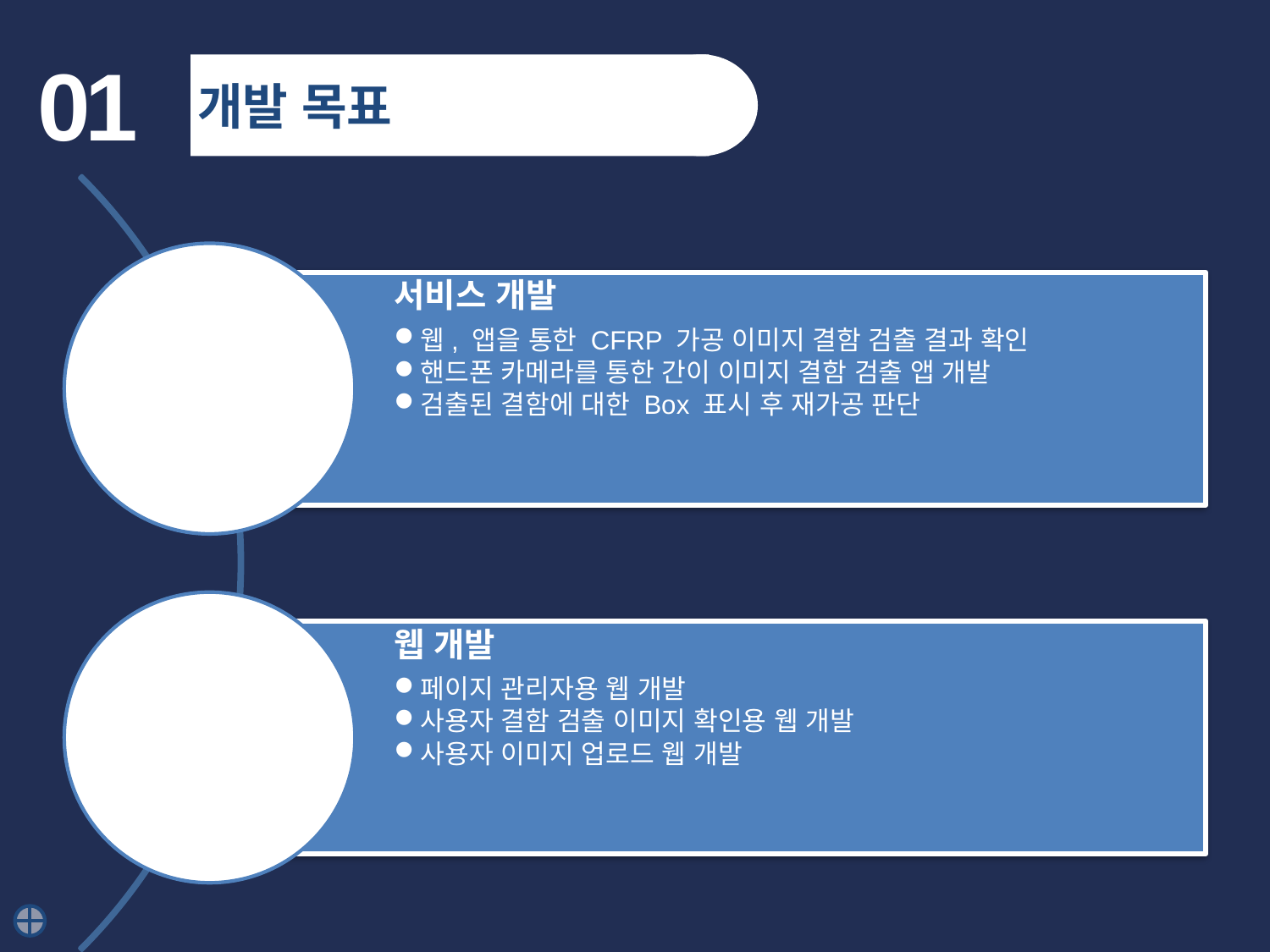

01

개발 목표
서비스 개발
웹, 앱을 통한 CFRP 가공 이미지 결함 검출 결과 확인
핸드폰 카메라를 통한 간이 이미지 결함 검출 앱 개발
검출된 결함에 대한 Box 표시 후 재가공 판단
웹 개발
페이지 관리자용 웹 개발
사용자 결함 검출 이미지 확인용 웹 개발
사용자 이미지 업로드 웹 개발